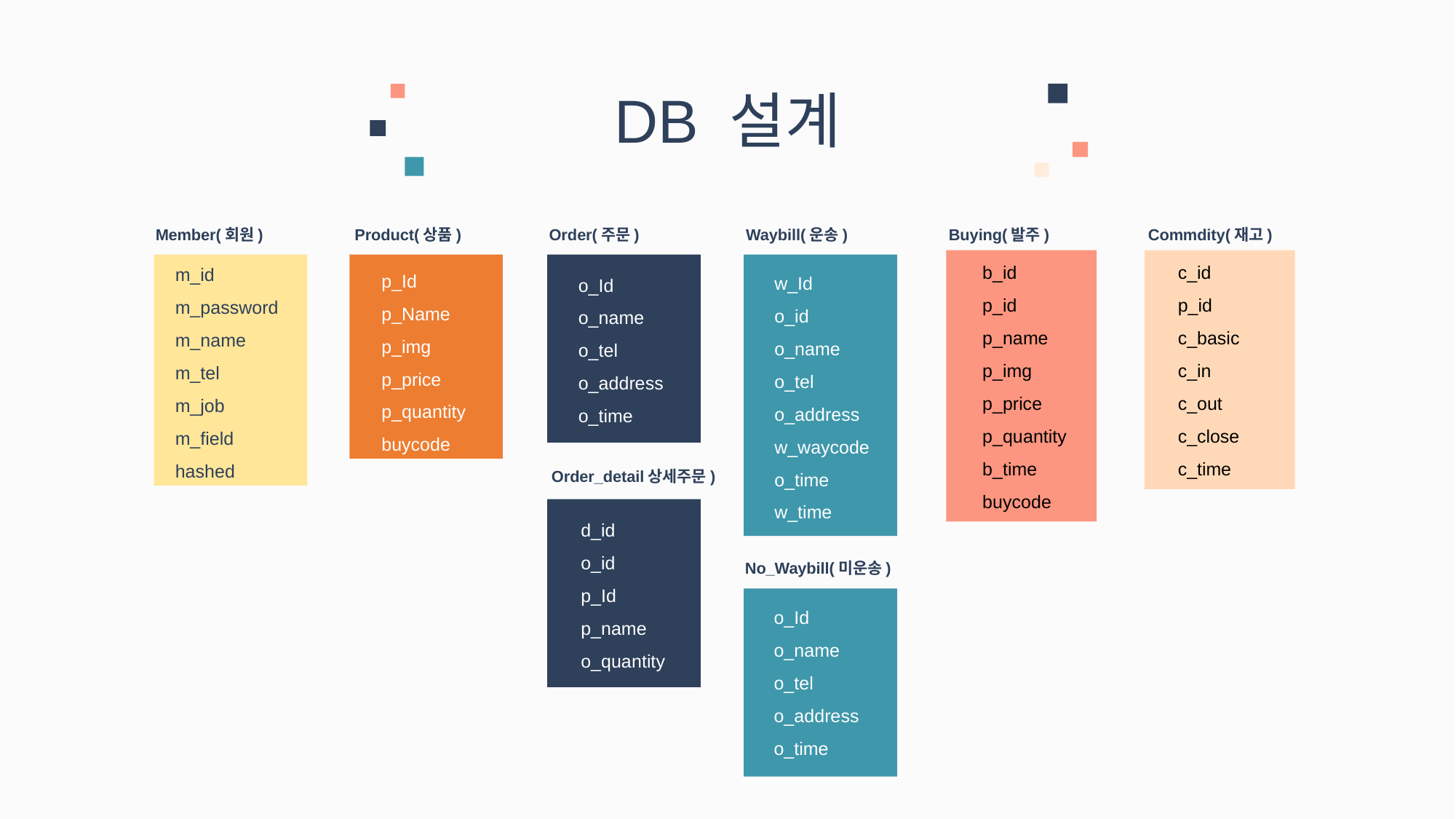

DB 설계

Member(회원)
Product(상품)
Order(주문)
Waybill(운송)
Buying(발주)
Commdity(재고)
b_id
p_id
p_name
p_img
p_price
p_quantity
b_time
buycode
c_id
p_id
c_basic
c_in
c_out
c_close
c_time
m_id
m_password
m_name
m_tel
m_job
m_field
hashed

p_Id
p_Name
p_img
p_price
p_quantity
buycode

w_Id
o_id
o_name
o_tel
o_address
w_waycode
o_time
w_time
o_Id
o_name
o_tel
o_address
o_time
Order_detail상세주문)

d_id
o_id
p_Id
p_name
o_quantity
No_Waybill(미운송)

o_Id
o_name
o_tel
o_address
o_time